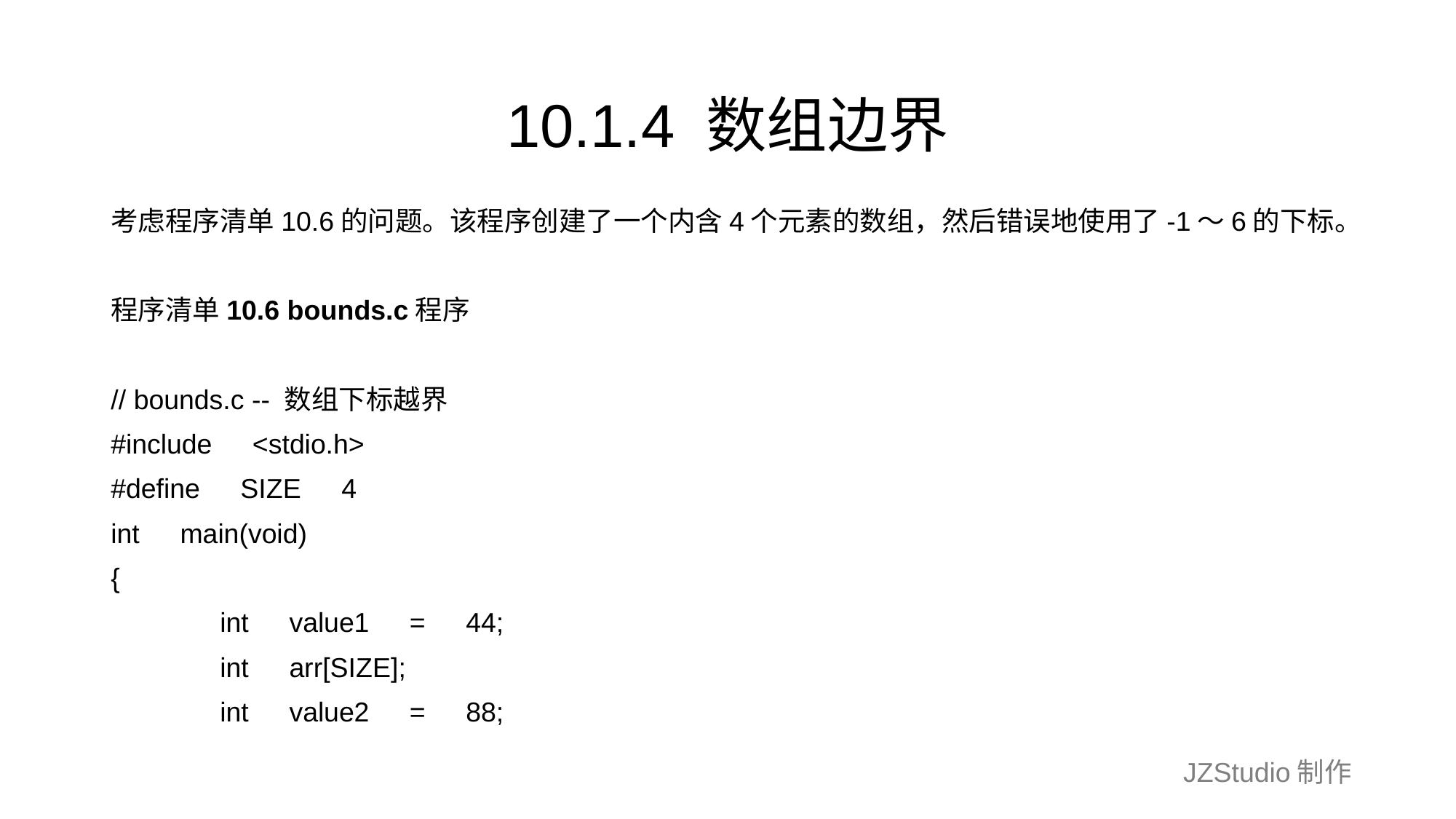

# 10.1.4 数组边界
考虑程序清单10.6的问题。该程序创建了一个内含4个元素的数组，然后错误地使用了-1～6的下标。

程序清单10.6 bounds.c程序

// bounds.c -- 数组下标越界
#include　<stdio.h>
#define　SIZE　4
int　main(void)
{
	int　value1　=　44;
	int　arr[SIZE];
	int　value2　=　88;